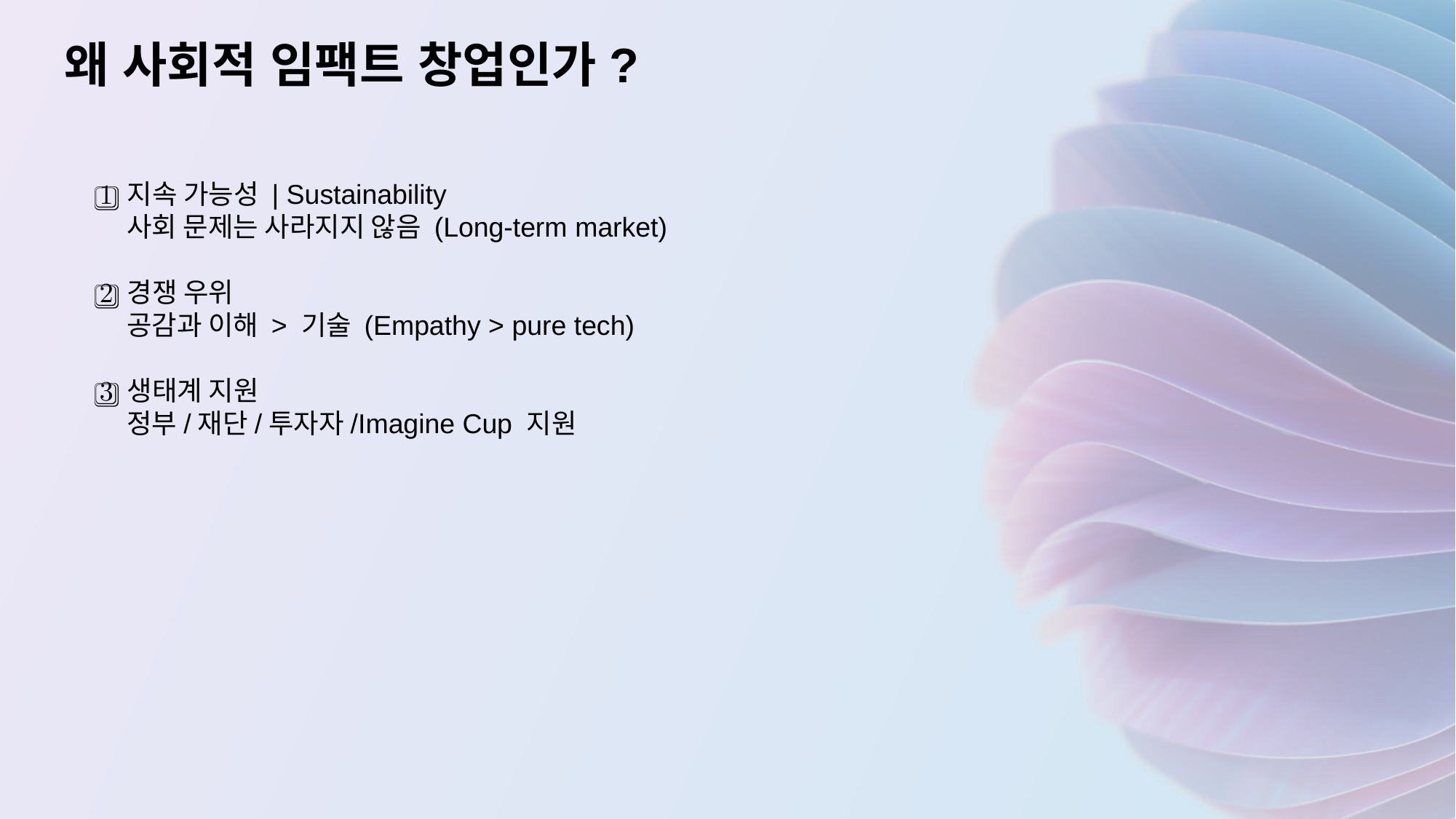

왜 사회적 임팩트 창업인가?
1️⃣ 지속 가능성 | Sustainability
사회 문제는 사라지지 않음 (Long-term market)

2️⃣ 경쟁 우위
공감과 이해 > 기술 (Empathy > pure tech)

3️⃣ 생태계 지원
정부/재단/투자자/Imagine Cup 지원